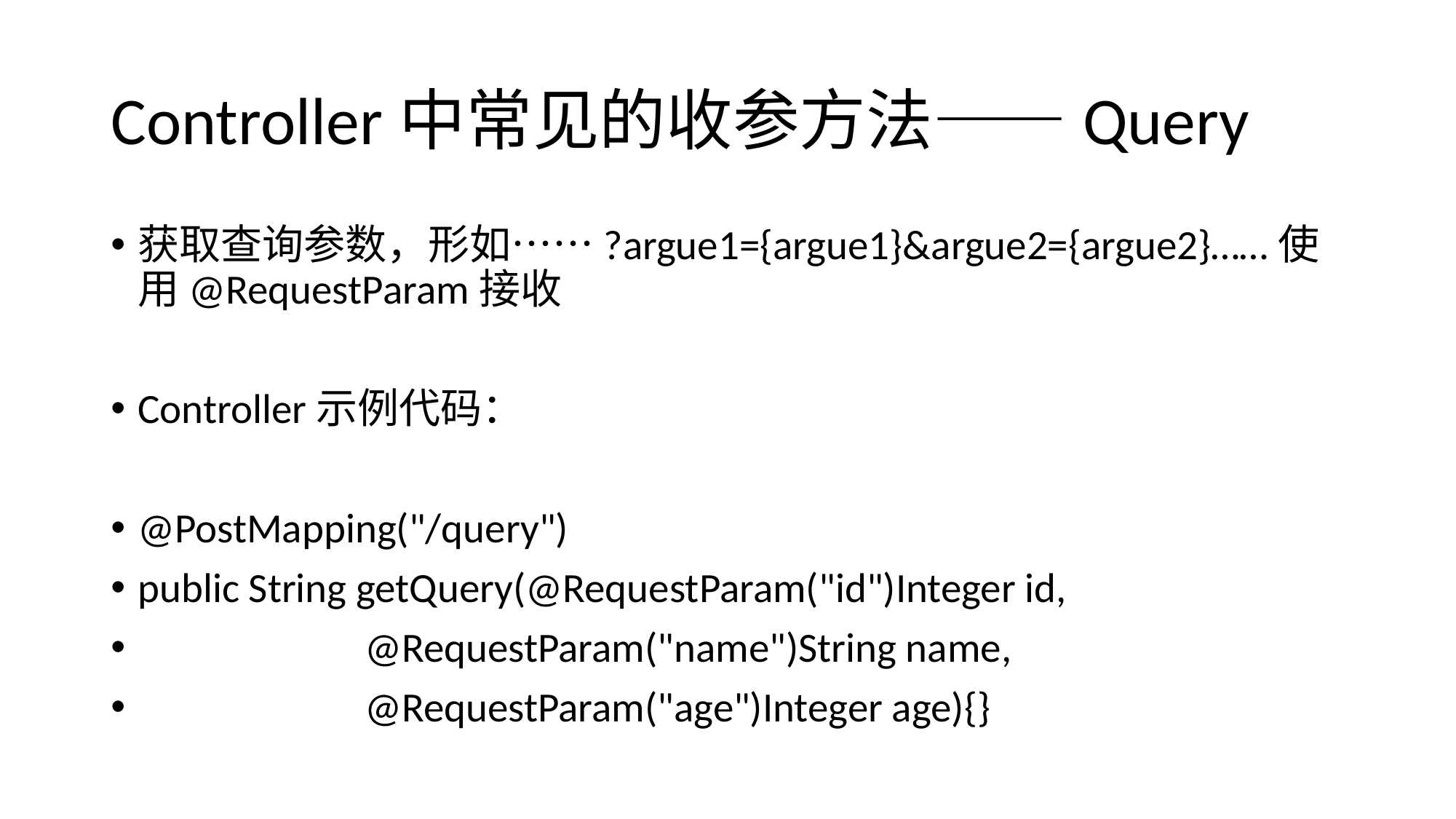

# Controller中常见的收参方法——Query
获取查询参数，形如……?argue1={argue1}&argue2={argue2}……使用@RequestParam接收

Controller示例代码：

@PostMapping("/query")
public String getQuery(@RequestParam("id")Integer id,
                        @RequestParam("name")String name,
                        @RequestParam("age")Integer age){}